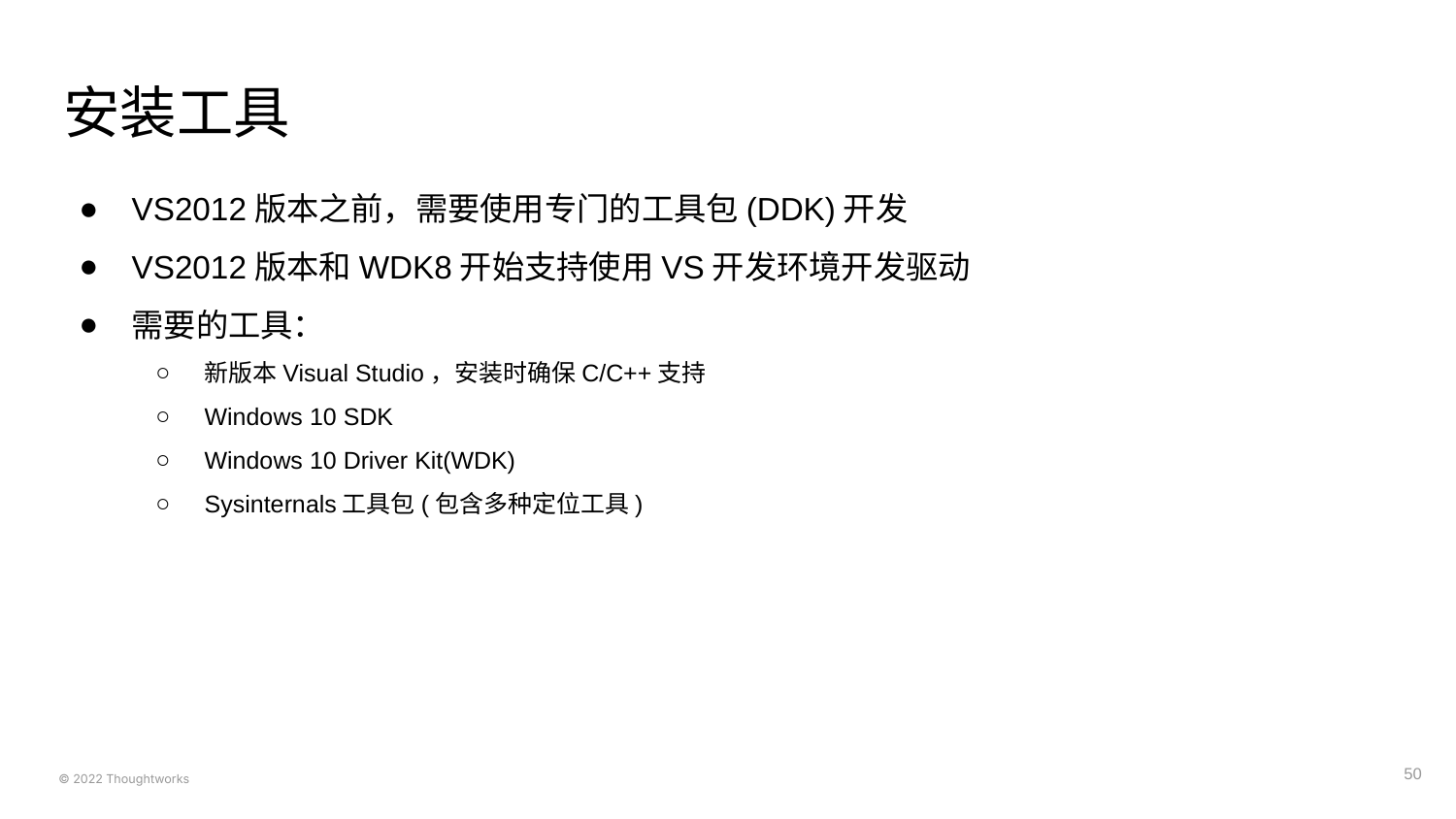

# 安装工具

VS2012版本之前，需要使用专门的工具包(DDK)开发
VS2012版本和WDK8开始支持使用VS开发环境开发驱动
需要的工具：
新版本Visual Studio，安装时确保C/C++支持
Windows 10 SDK
Windows 10 Driver Kit(WDK)
Sysinternals工具包(包含多种定位工具)
50